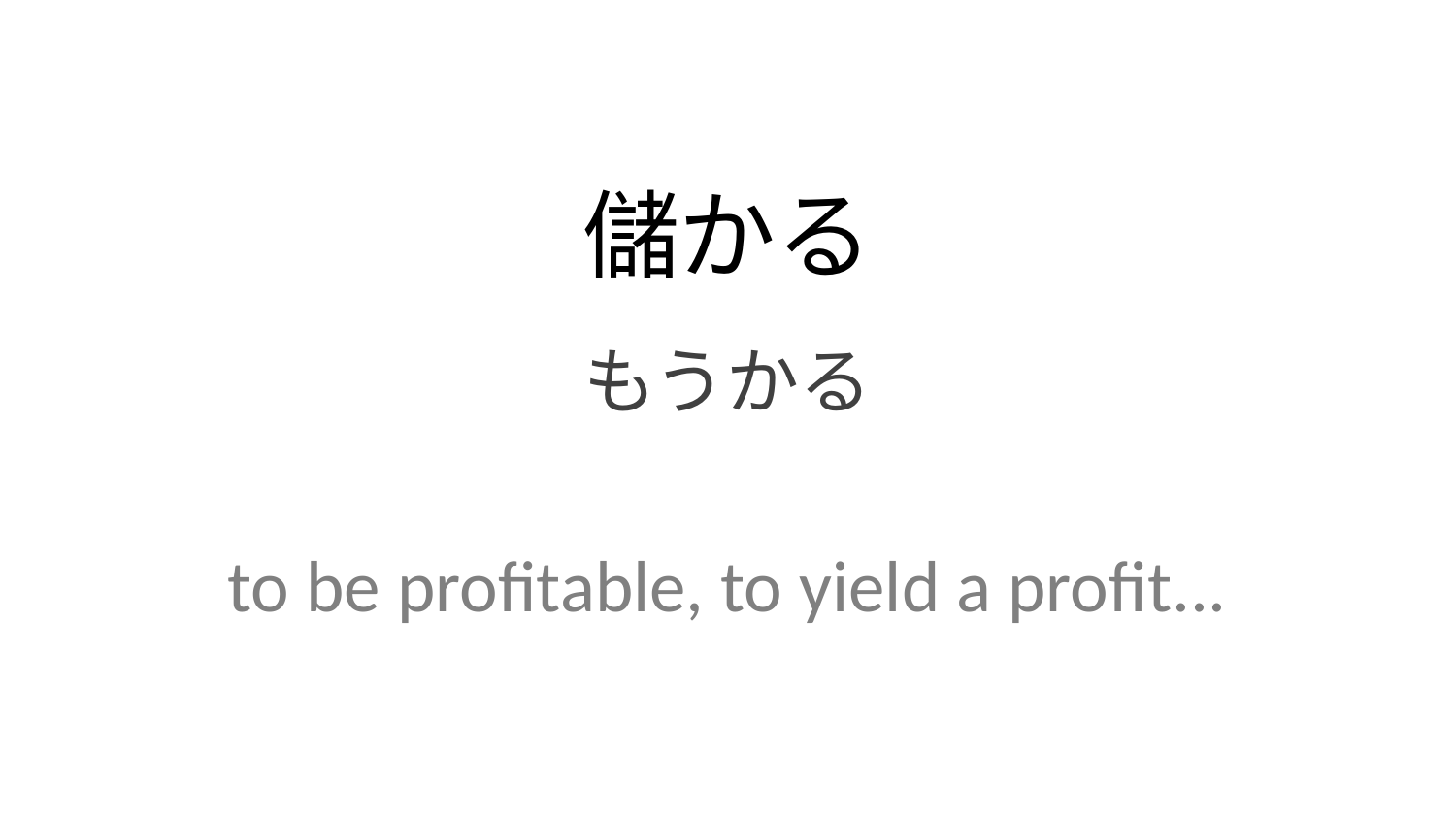

儲かる

もうかる
to be profitable, to yield a profit...